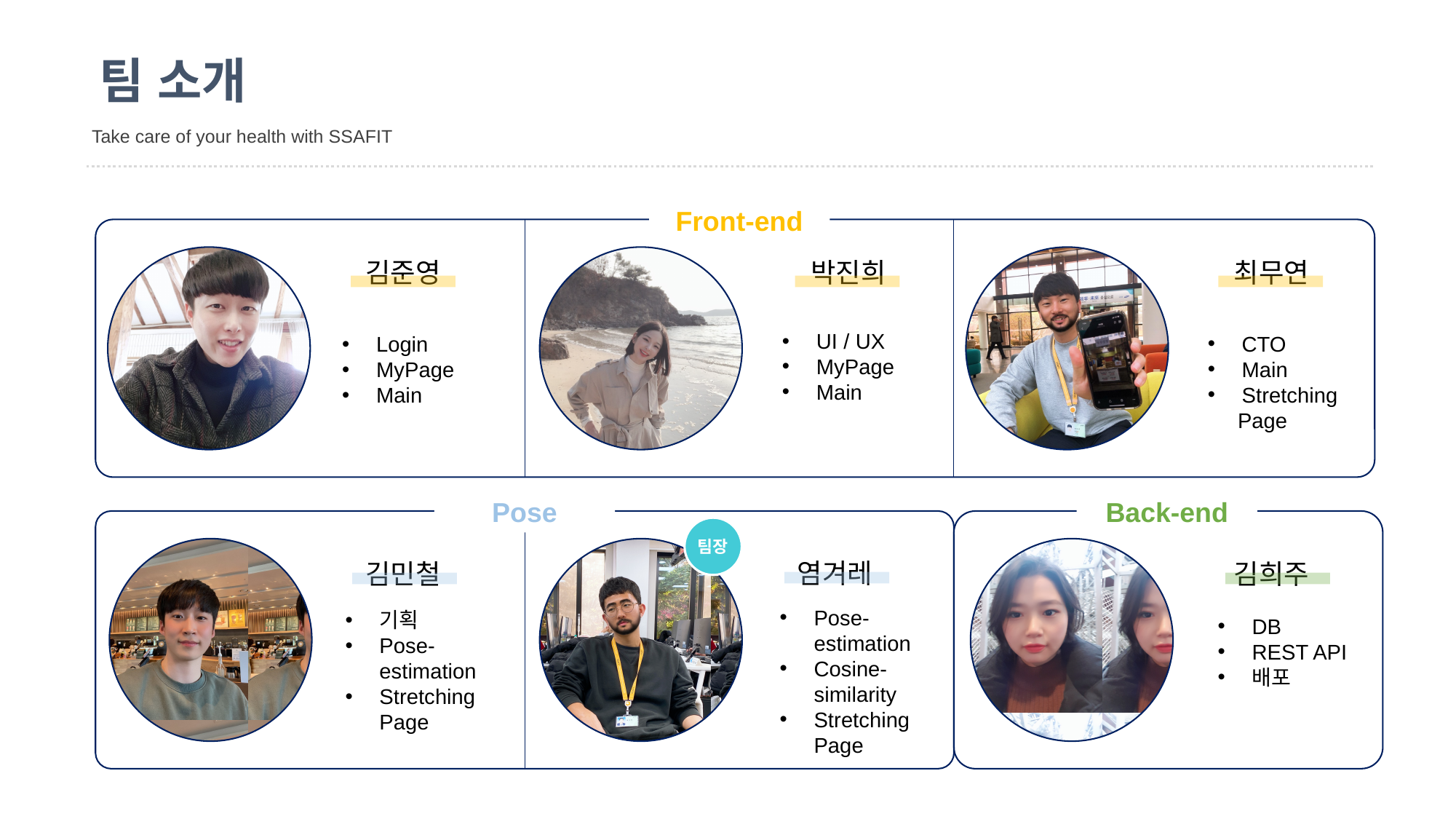

팀 소개
Take care of your health with SSAFIT
Front-end

김준영
박진희
최무연

UI / UX
MyPage
Main
CTO
Main
Stretching
     Page
Login
MyPage
Main
Pose
Back-end

팀장

염겨레
김민철
김희주

Pose-        estimation
Cosine-      similarity
Stretching  Page

기획
Pose-        estimation
Stretching Page

DB
REST API
배포
안우진
라즈베리파이
센서제어